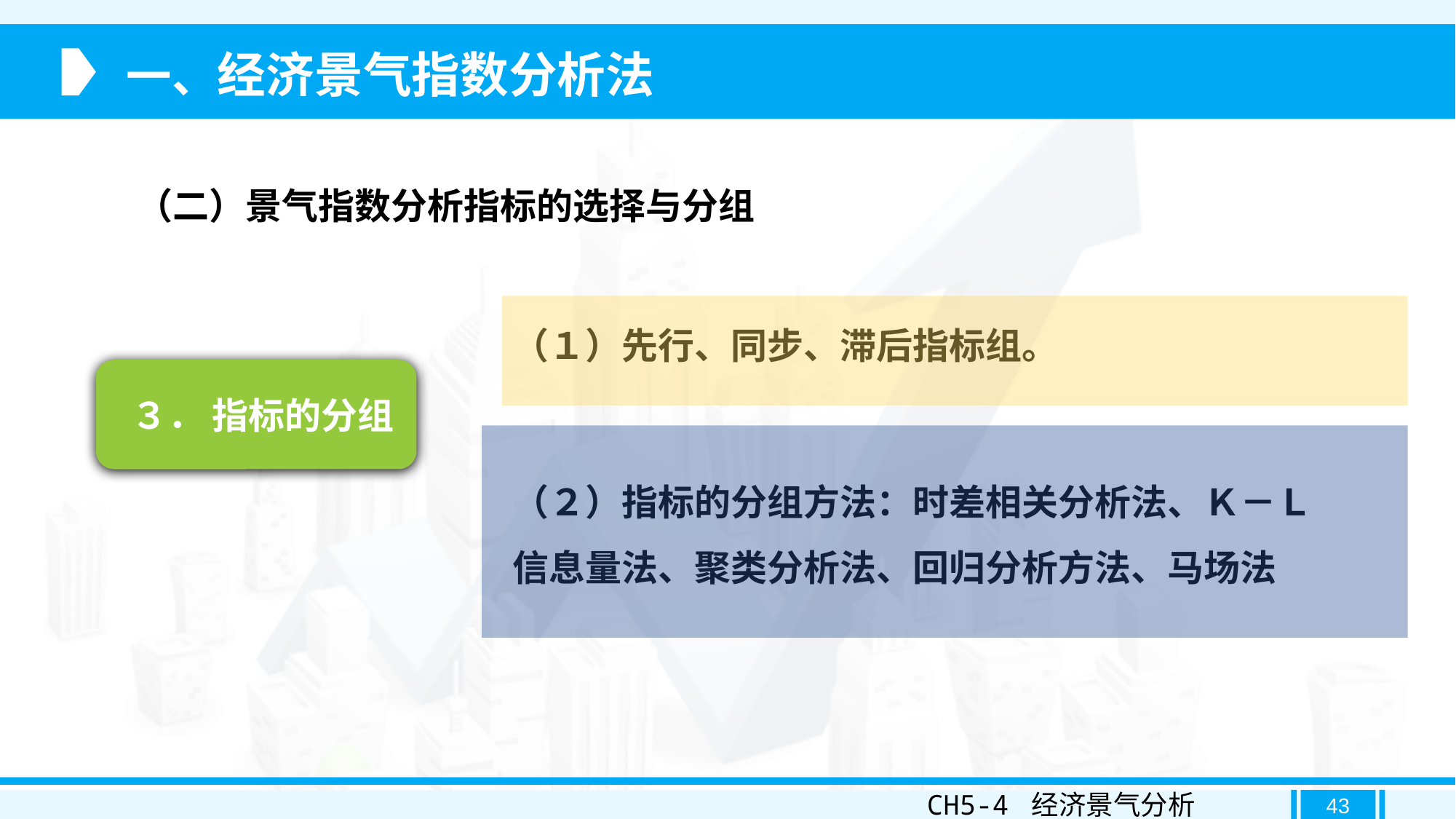

一、经济景气指数分析法

（二）景气指数分析指标的选择与分组

（１）先行、同步、滞后指标组。
（２）指标的分组方法：时差相关分析法、Ｋ－Ｌ 信息量法、聚类分析法、回归分析方法、马场法
  ３． 指标的分组

CH5-4 经济景气分析
43